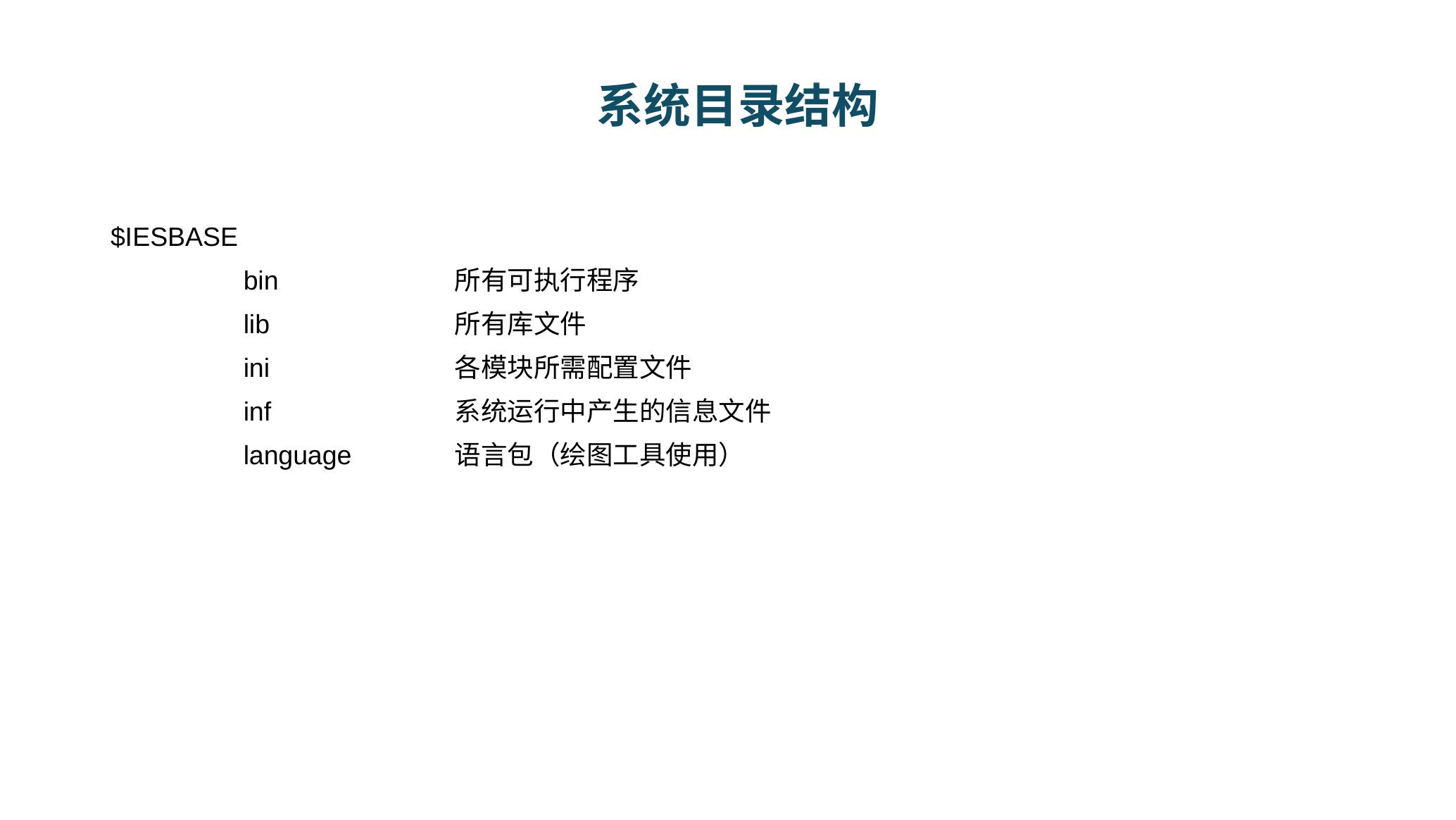

# 系统目录结构
$IESBASE
		bin		所有可执行程序
		lib		所有库文件
		ini		各模块所需配置文件
		inf		系统运行中产生的信息文件
		language	语言包（绘图工具使用）